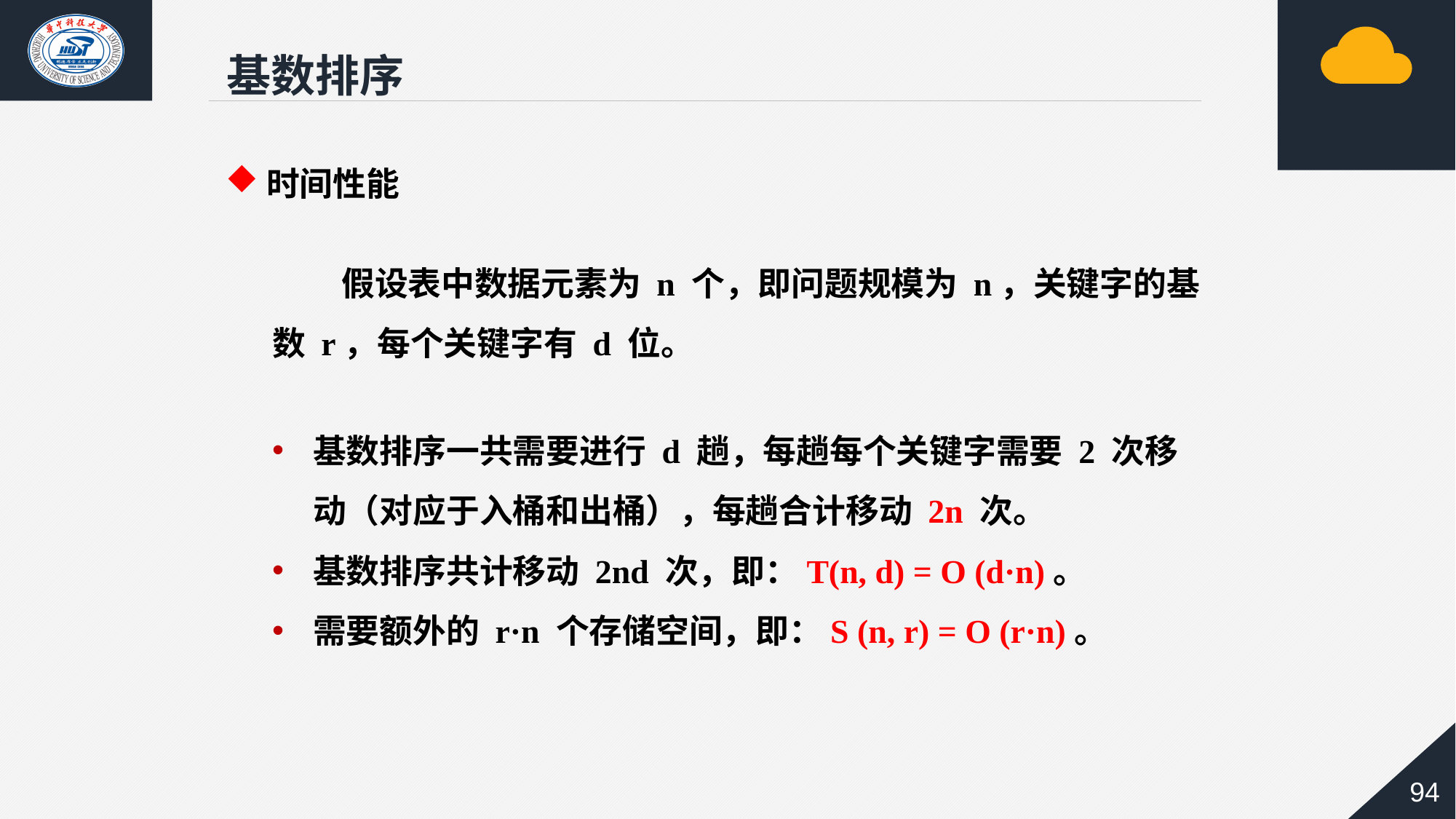

基数排序
时间性能
        假设表中数据元素为 n 个，即问题规模为 n，关键字的基数 r，每个关键字有 d 位。
基数排序一共需要进行 d 趟，每趟每个关键字需要 2 次移动（对应于入桶和出桶），每趟合计移动 2n 次。
基数排序共计移动 2nd 次，即：T(n, d) = O (d·n)。
需要额外的 r·n 个存储空间，即：S (n, r) = O (r·n)。